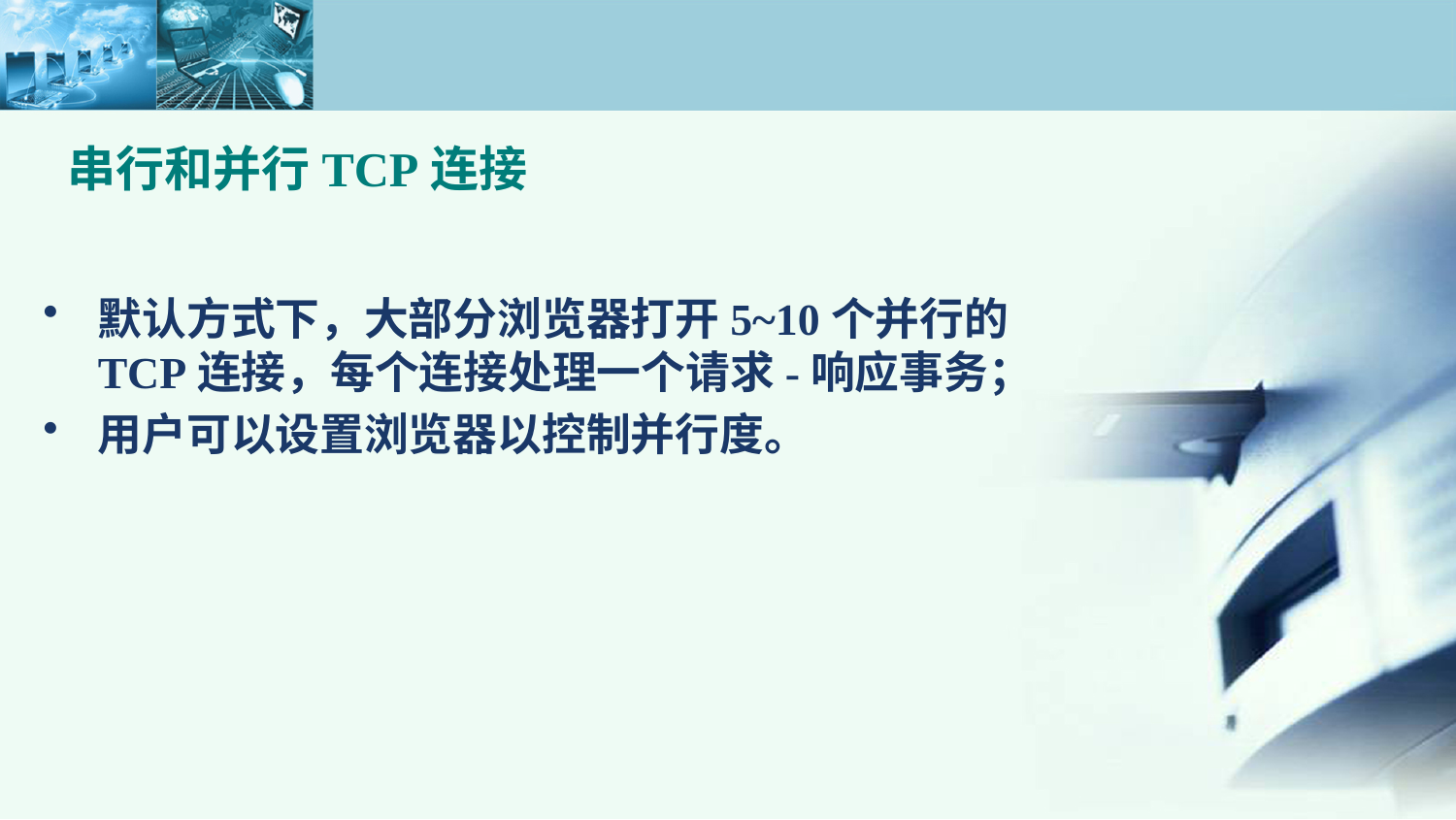

串行和并行TCP连接
默认方式下，大部分浏览器打开5~10个并行的TCP连接，每个连接处理一个请求-响应事务；
用户可以设置浏览器以控制并行度。